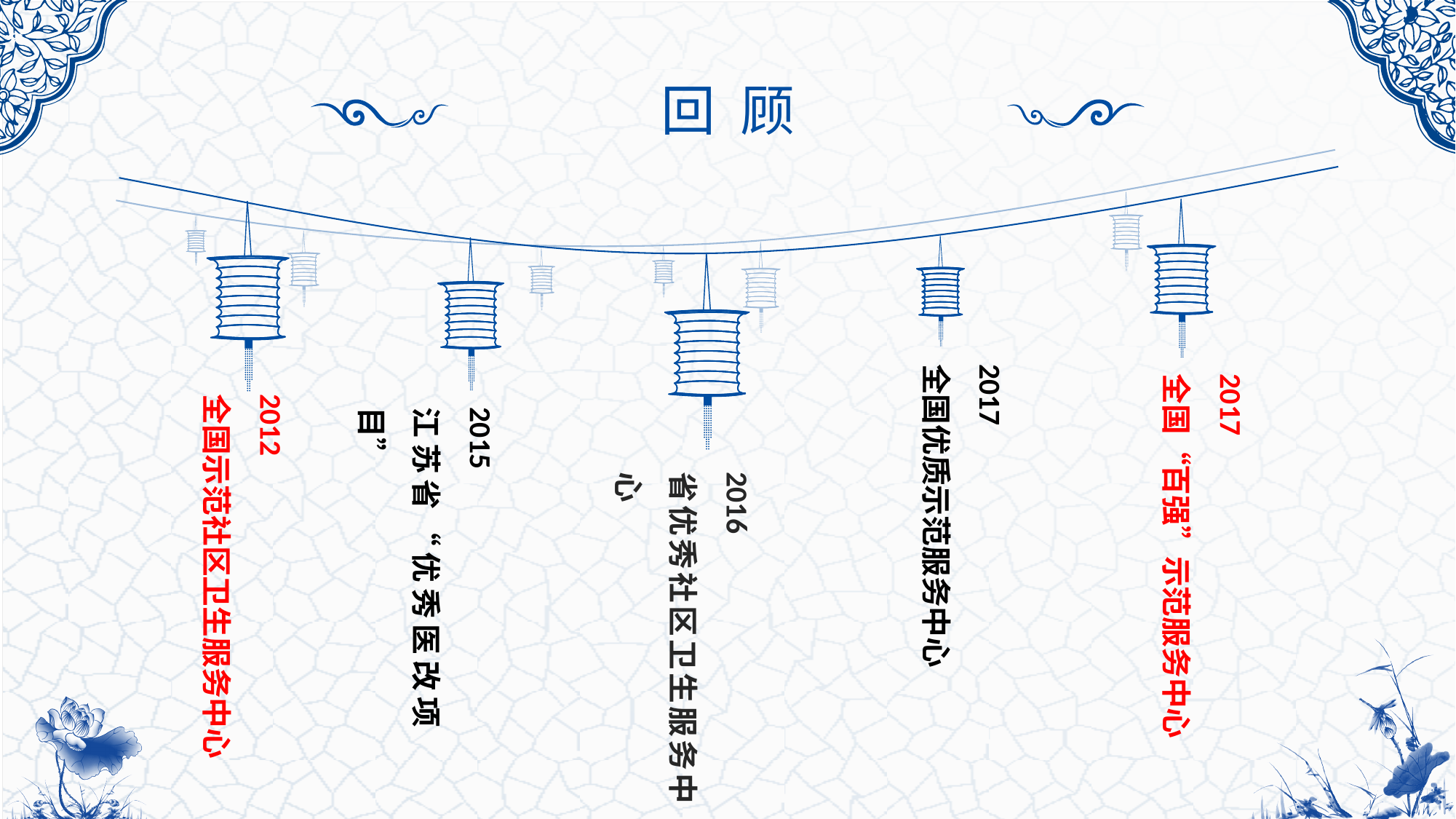

回  顾

2017
全国优质示范服务中心
2017
全国“百强”示范服务中心
2012
全国示范社区卫生服务中心
2015
江苏省“优秀医改项目”
2016
省优秀社区卫生服务中心